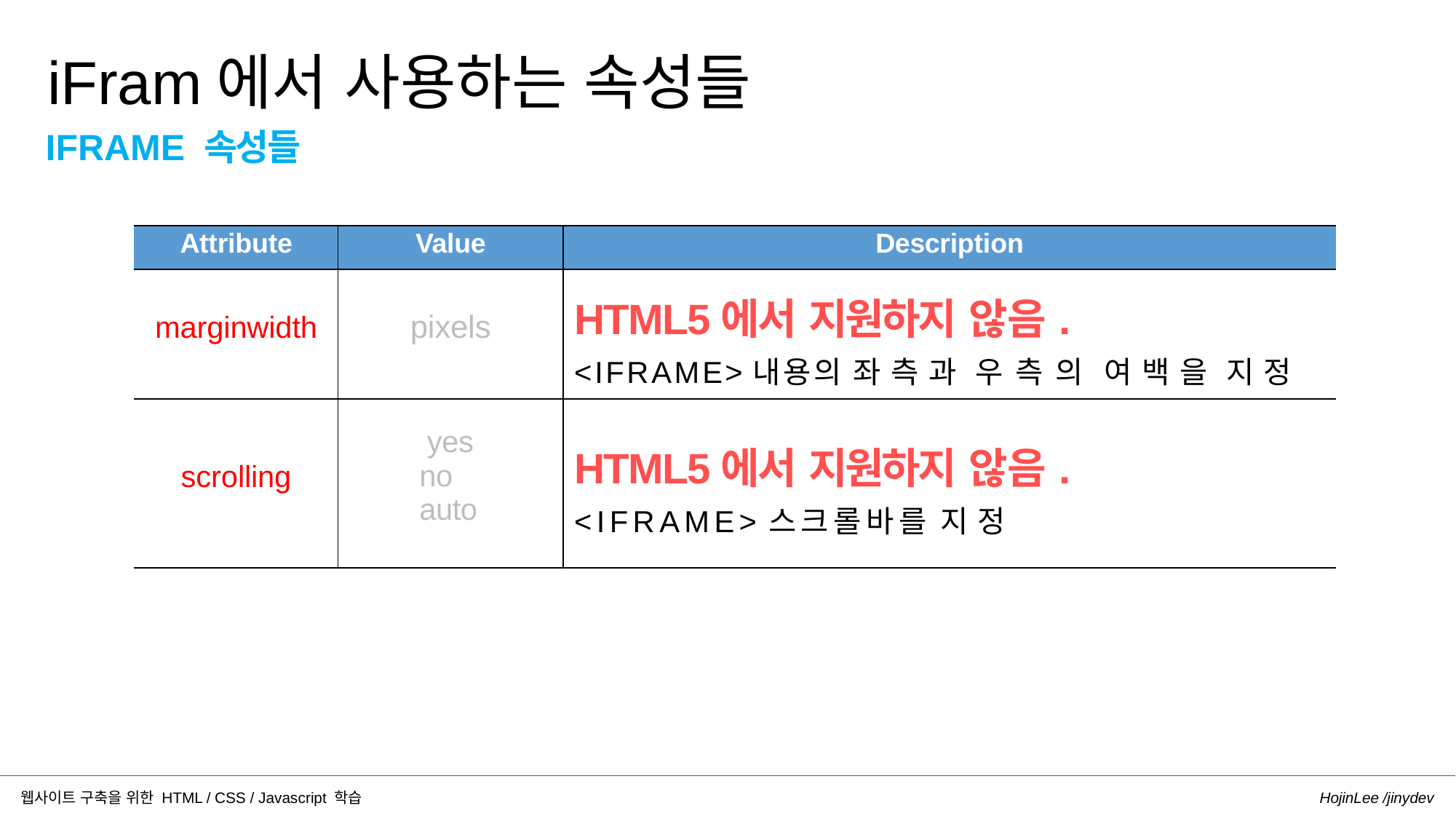

iFram에서 사용하는 속성들
IFRAME 속성들
| Attribute | Value | Description |
| --- | --- | --- |
| marginwidth | pixels | HTML5에서 지원하지 않음. <IFRAME>내용의 좌측과 우측의 여백을 지정 |
| scrolling | yes no auto | HTML5에서 지원하지 않음. <IFRAME>스크롤바를 지정 |
HojinLee /jinydev
웹사이트 구축을 위한 HTML / CSS / Javascript 학습